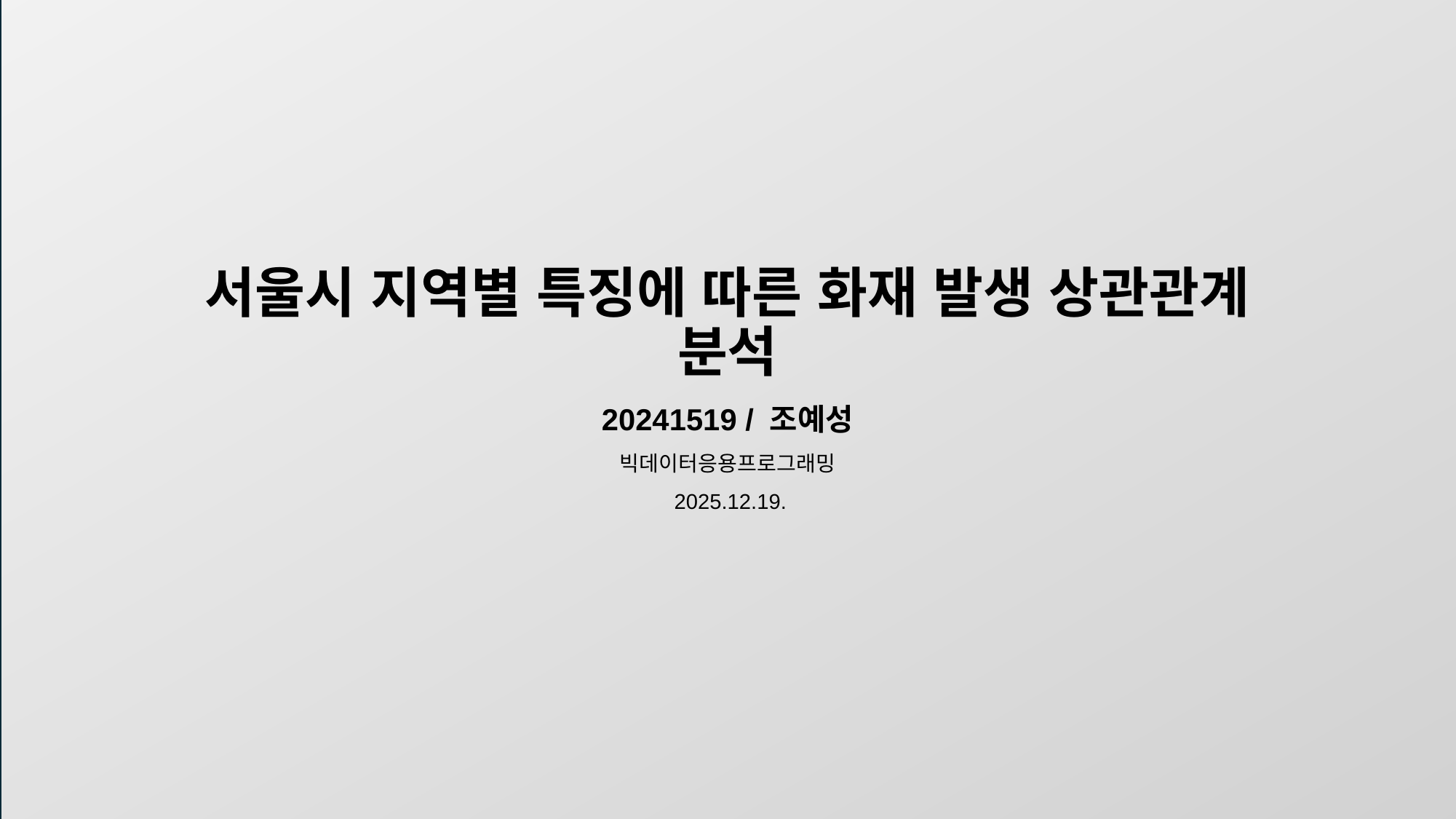

# 서울시 지역별 특징에 따른 화재 발생 상관관계 분석
20241519 / 조예성
빅데이터응용프로그래밍
 2025.12.19.